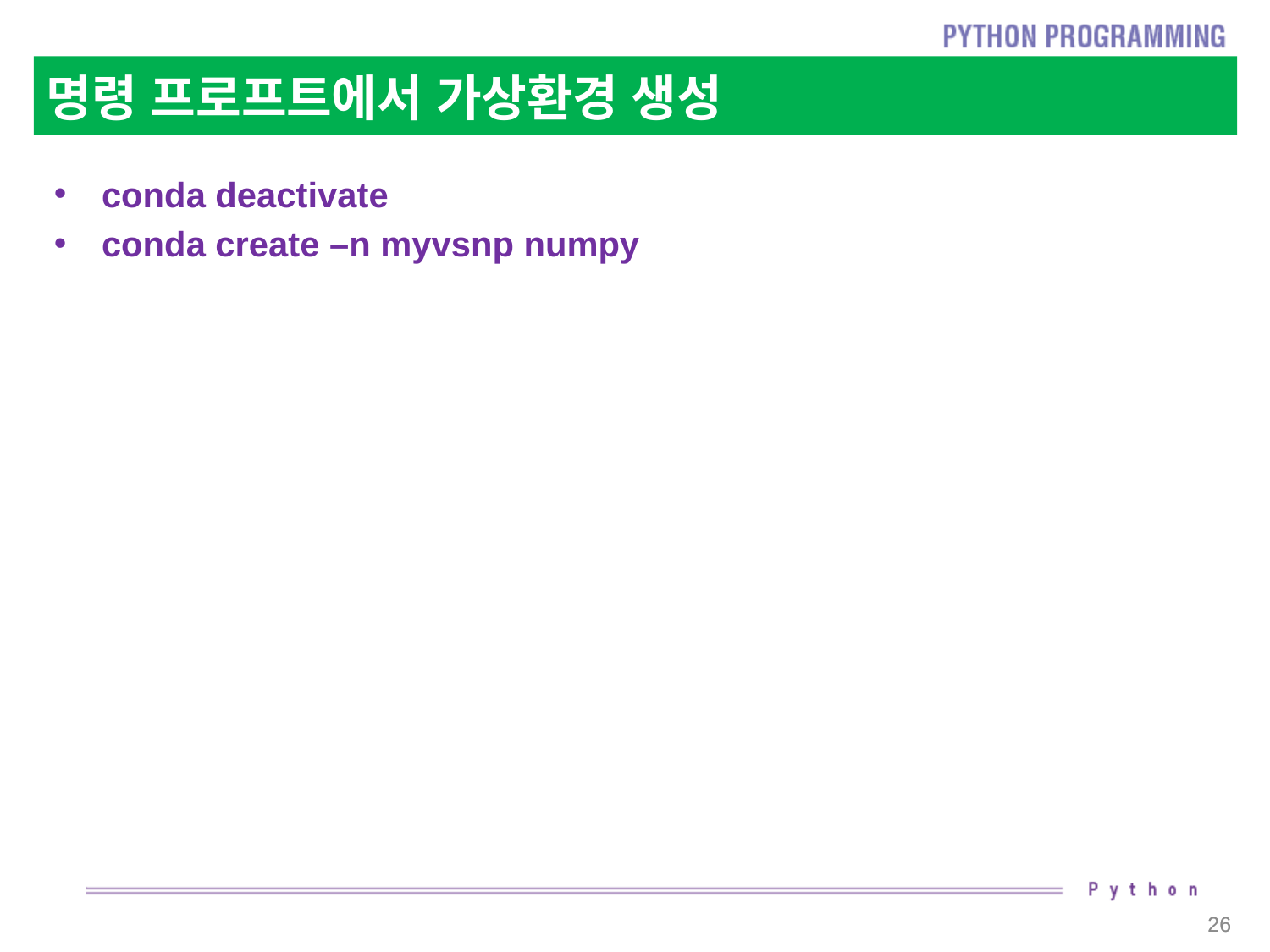

# 명령 프로프트에서 가상환경 생성
conda deactivate
conda create –n myvsnp numpy

26